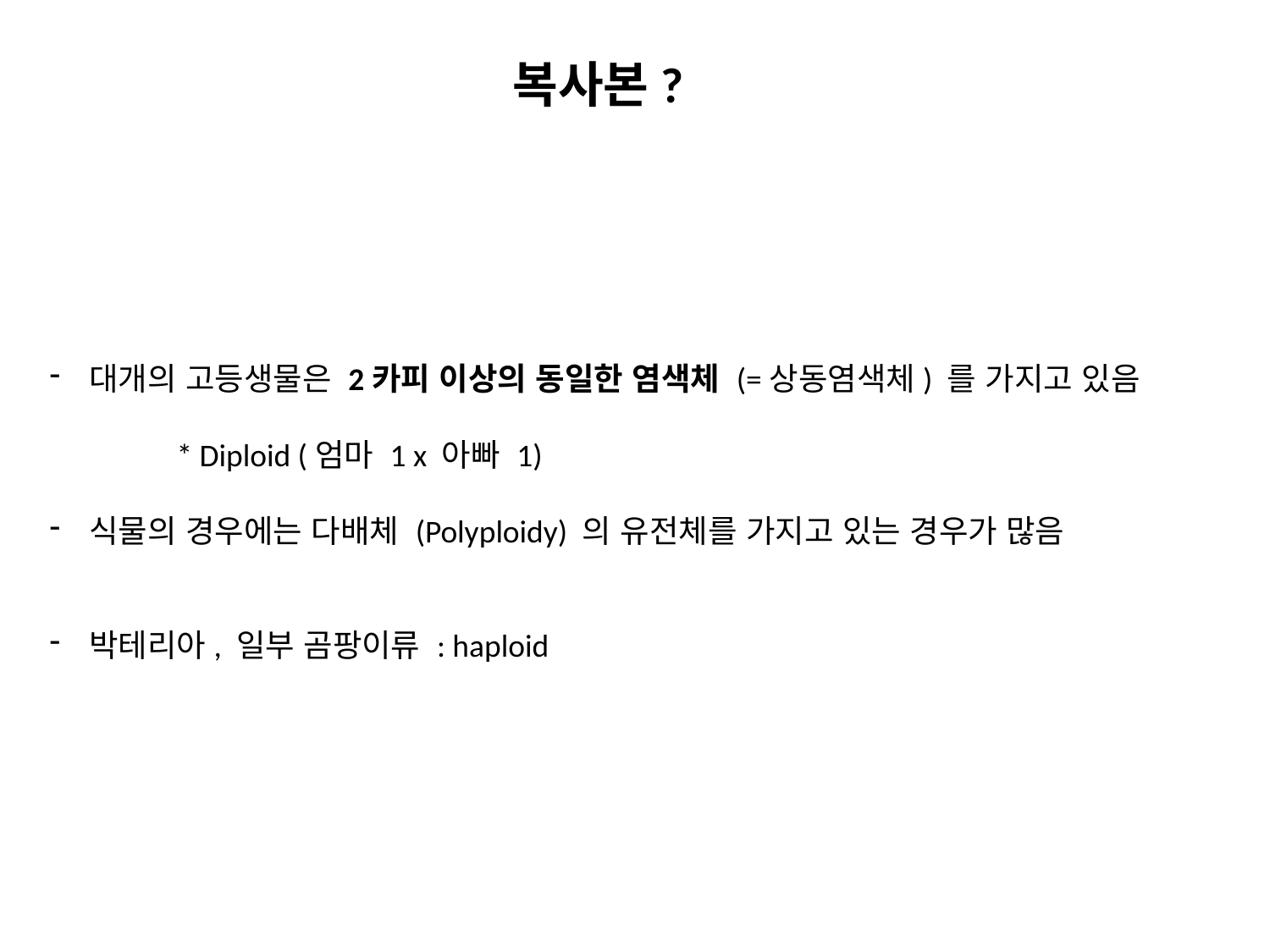

복사본?
대개의 고등생물은 2카피 이상의 동일한 염색체 (=상동염색체) 를 가지고 있음

	* Diploid (엄마 1 x 아빠 1)

식물의 경우에는 다배체 (Polyploidy) 의 유전체를 가지고 있는 경우가 많음

박테리아, 일부 곰팡이류 : haploid